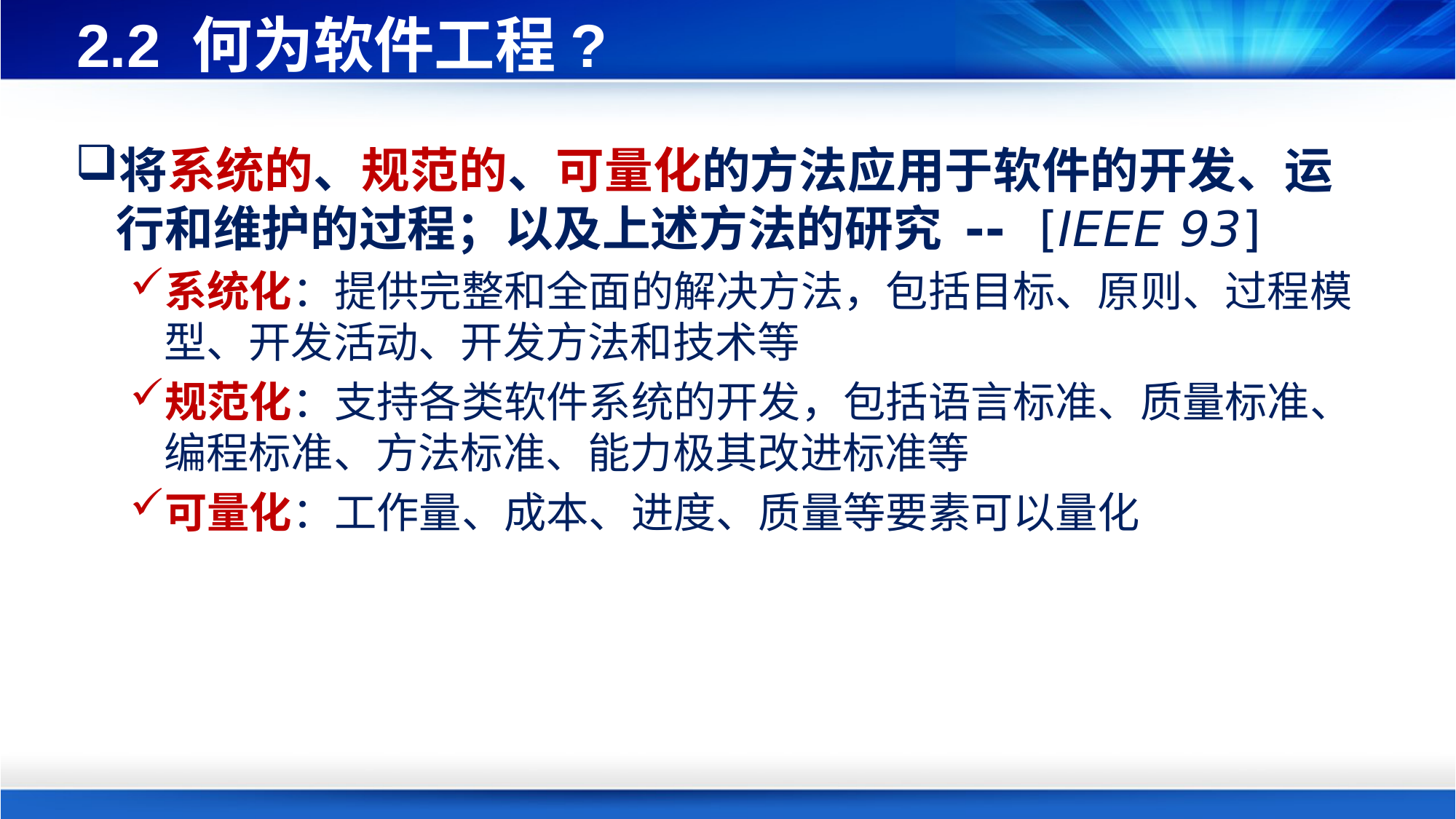

# 2.2 何为软件工程?
将系统的、规范的、可量化的方法应用于软件的开发、运行和维护的过程；以及上述方法的研究 --  [IEEE 93]
系统化：提供完整和全面的解决方法，包括目标、原则、过程模型、开发活动、开发方法和技术等
规范化：支持各类软件系统的开发，包括语言标准、质量标准、编程标准、方法标准、能力极其改进标准等
可量化：工作量、成本、进度、质量等要素可以量化